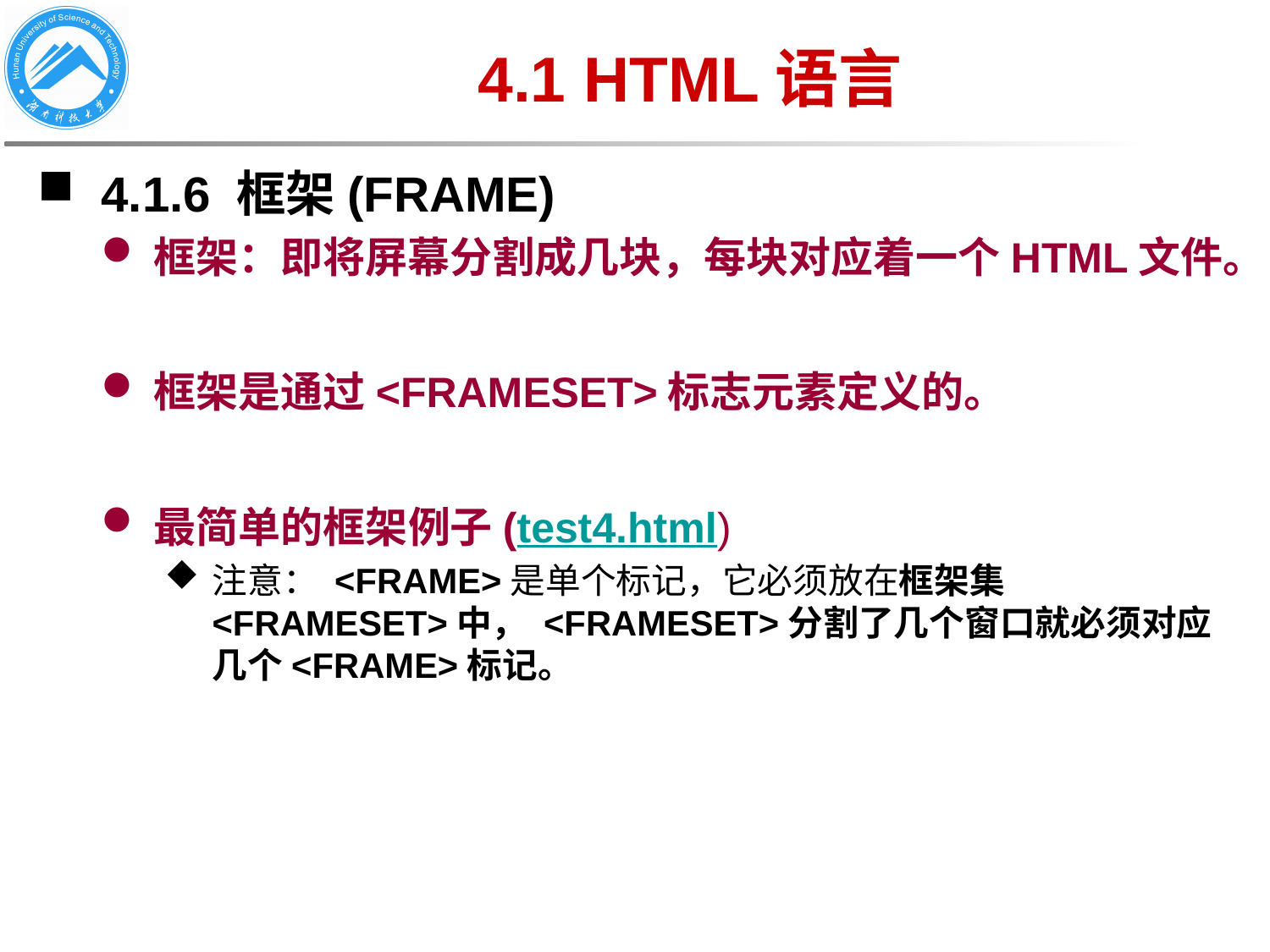

# 4.1 HTML语言
4.1.6 框架(FRAME)
框架：即将屏幕分割成几块，每块对应着一个HTML文件。

框架是通过<FRAMESET>标志元素定义的。

最简单的框架例子(test4.html)
注意： <FRAME>是单个标记，它必须放在框架集<FRAMESET>中， <FRAMESET>分割了几个窗口就必须对应几个<FRAME>标记。